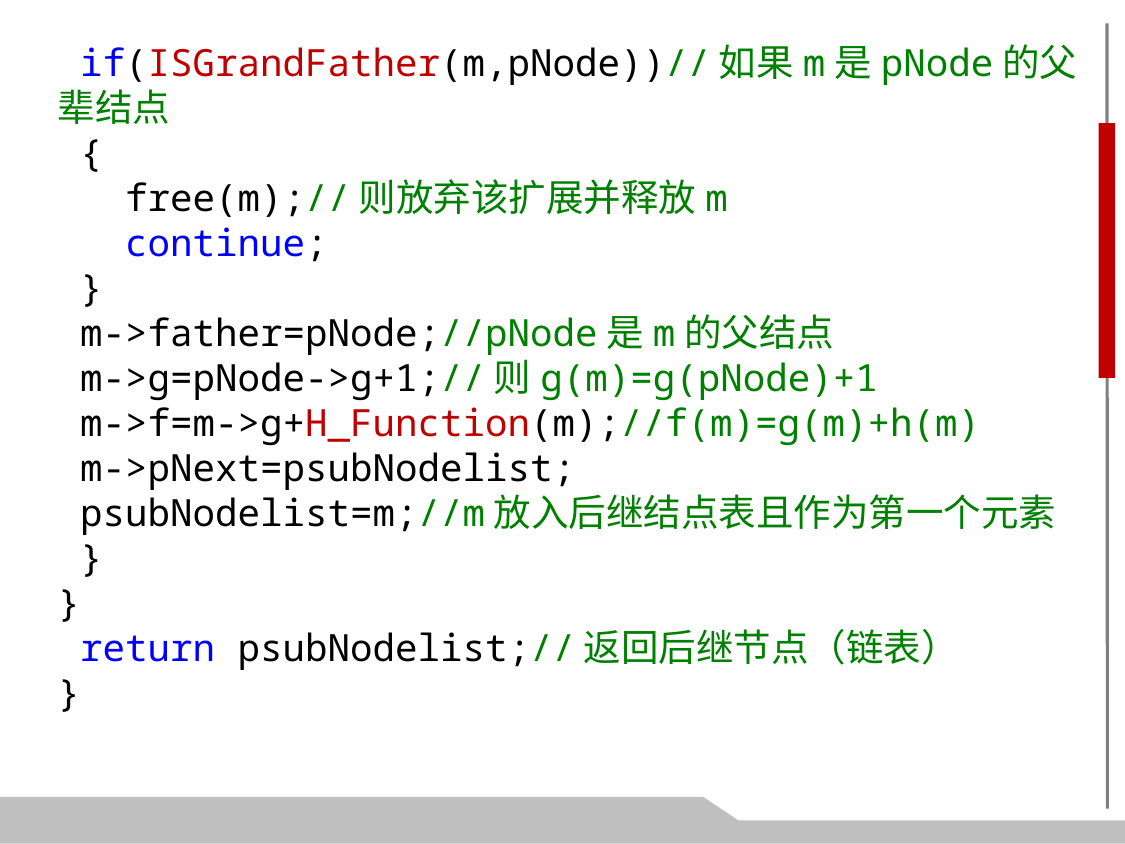

if(ISGrandFather(m,pNode))//如果m是pNode的父辈结点
 {
   free(m);//则放弃该扩展并释放m
   continue;
 }
 m->father=pNode;//pNode是m的父结点
 m->g=pNode->g+1;//则g(m)=g(pNode)+1
 m->f=m->g+H_Function(m);//f(m)=g(m)+h(m)
 m->pNext=psubNodelist;
 psubNodelist=m;//m放入后继结点表且作为第一个元素
 }
}
 return psubNodelist;//返回后继节点（链表）
}